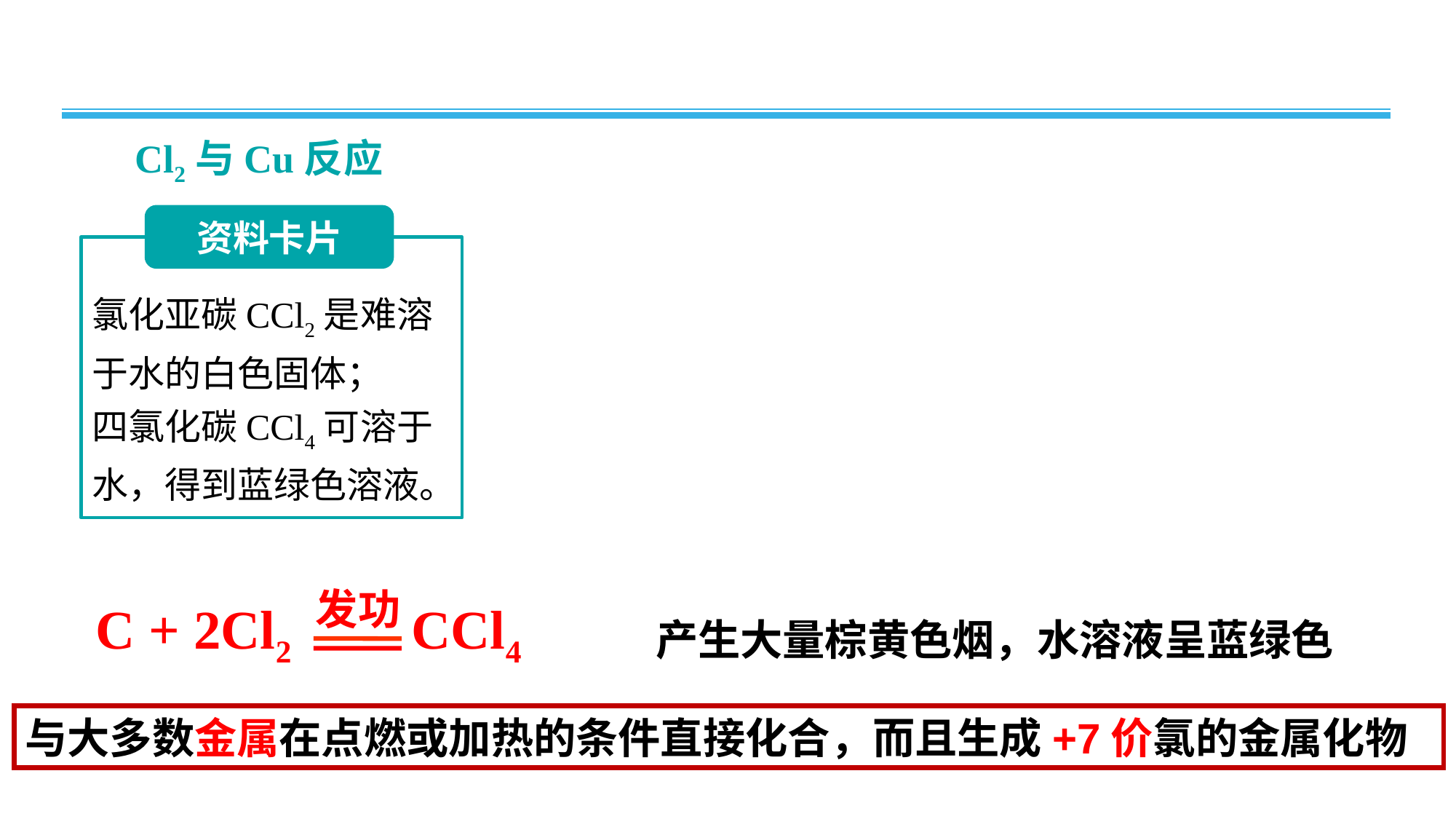

Cl2与Cu反应
资料卡片

氯化亚碳CCl2是难溶
于水的白色固体；
四氯化碳CCl4可溶于水，得到蓝绿色溶液。

发功
C + 2Cl2               CCl4

产生大量棕黄色烟，水溶液呈蓝绿色
与大多数金属在点燃或加热的条件直接化合，而且生成+7价氯的金属化物